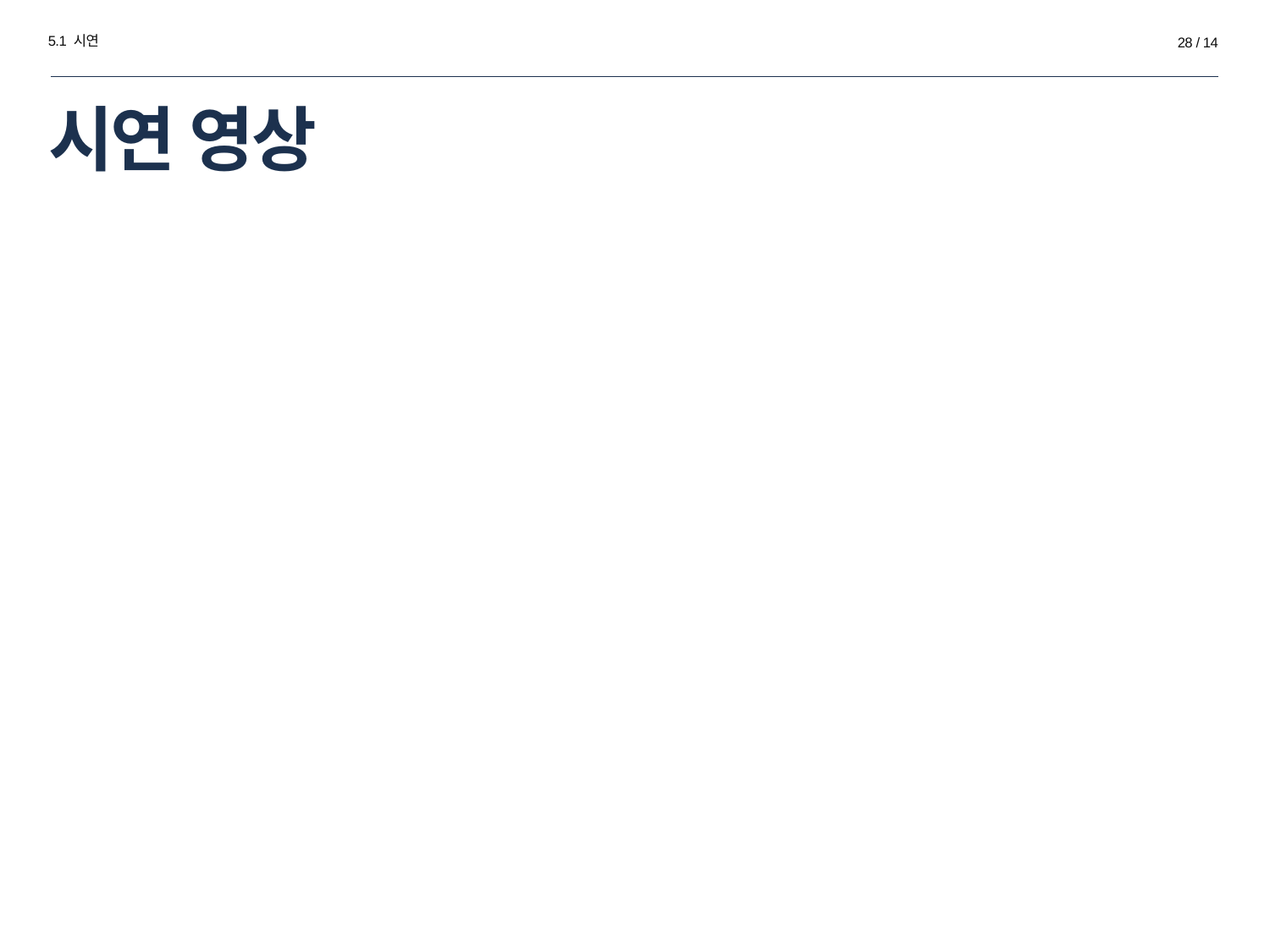

5.1 시연
28 / 14
# 시연 영상